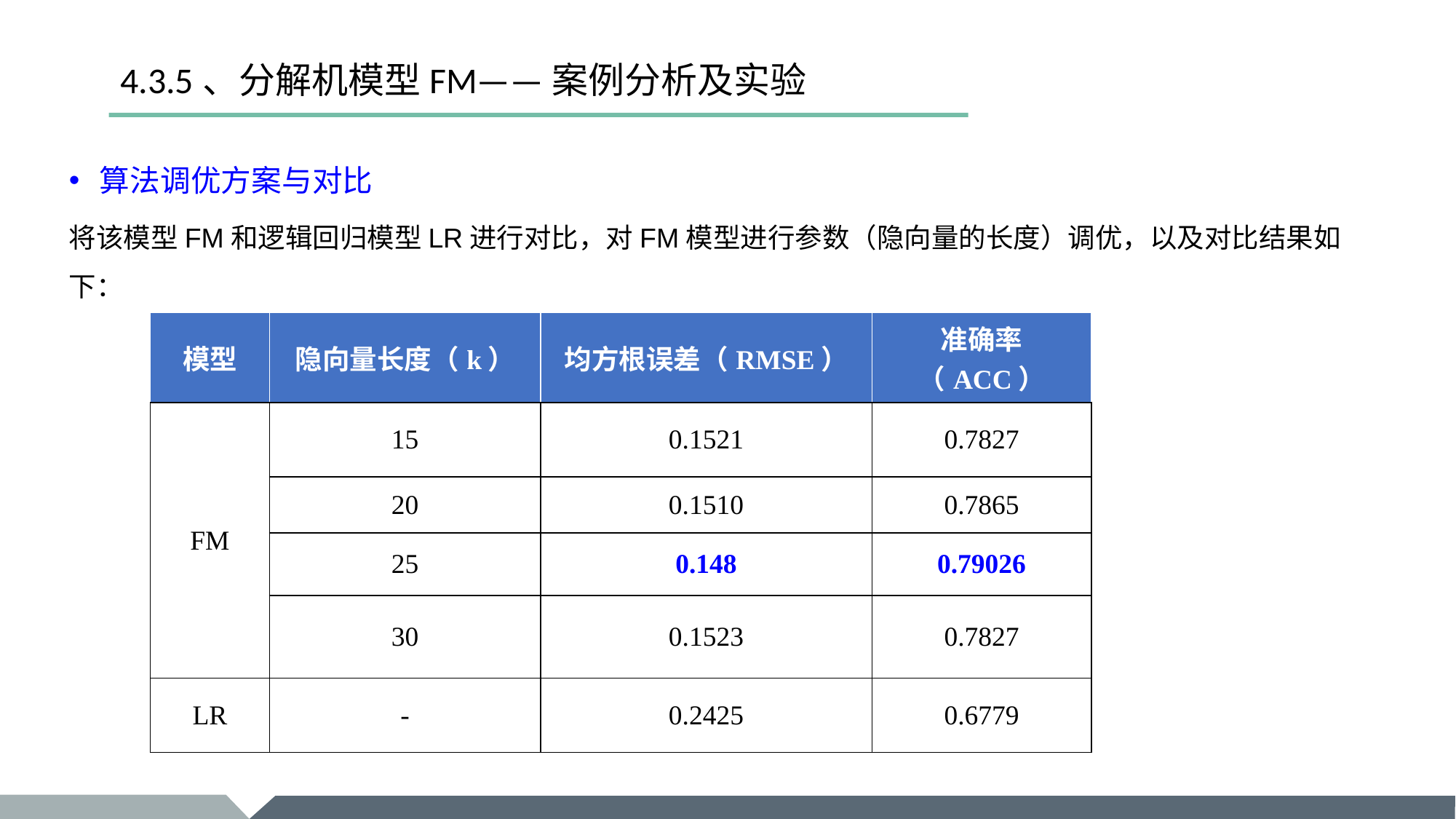

# 4.3.5、分解机模型FM——案例分析及实验
算法调优方案与对比
将该模型FM和逻辑回归模型LR进行对比，对FM模型进行参数（隐向量的长度）调优，以及对比结果如下：

| 模型 | 隐向量长度（k） | 均方根误差（RMSE） | 准确率（ACC） |
| --- | --- | --- | --- |
| FM | 15 | 0.1521 | 0.7827 |
|  | 20 | 0.1510 | 0.7865 |
|  | 25 | 0.148 | 0.79026 |
|  | 30 | 0.1523 | 0.7827 |
| LR | - | 0.2425 | 0.6779 |